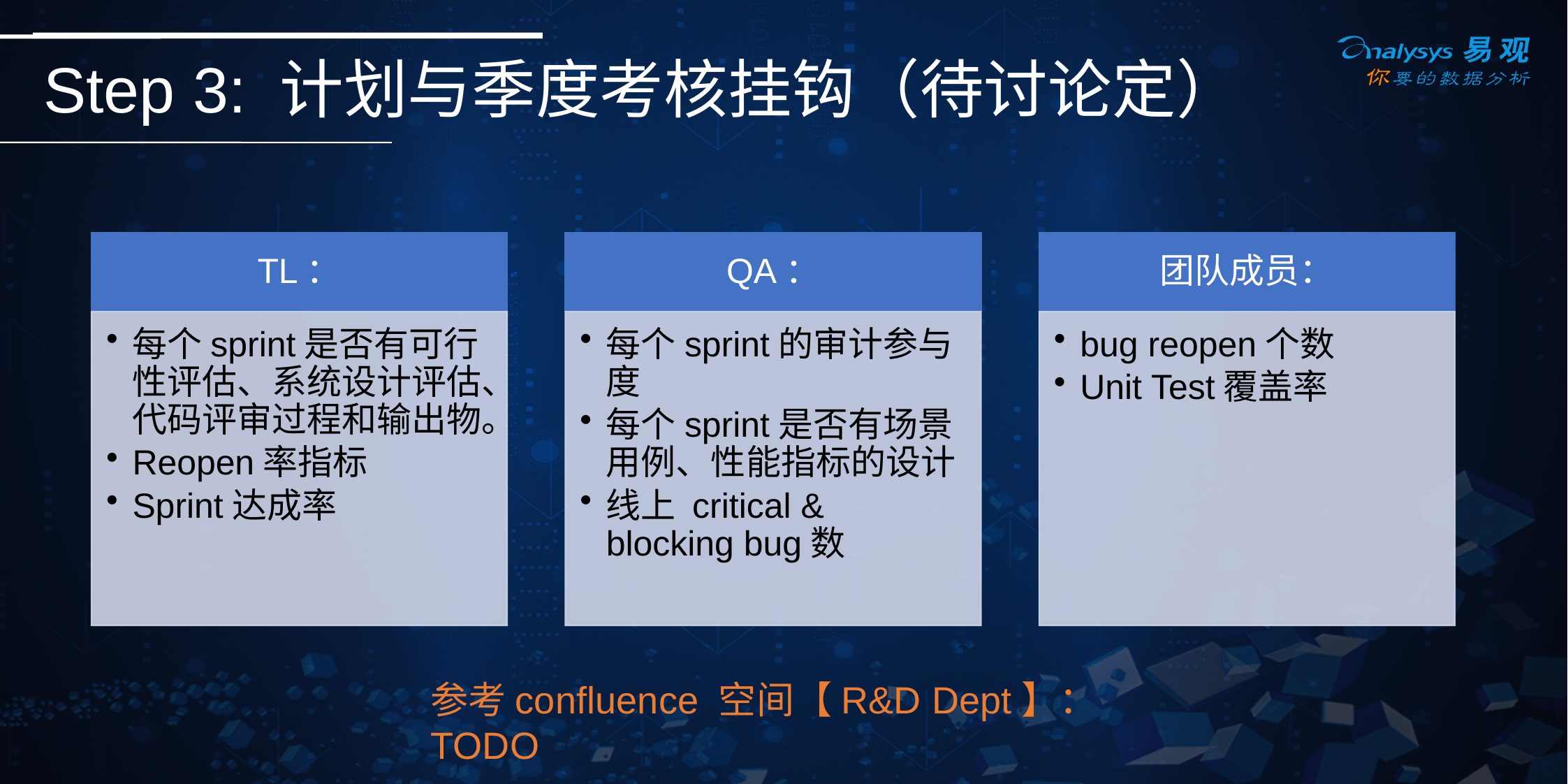

# Step 3: 计划与季度考核挂钩（待讨论定）
TL：
每个sprint是否有可行性评估、系统设计评估、代码评审过程和输出物。
Reopen率指标
Sprint达成率
QA：
每个sprint的审计参与度
每个sprint是否有场景用例、性能指标的设计
线上 critical & blocking bug数
团队成员：
bug reopen个数
Unit Test覆盖率

参考confluence 空间【R&D Dept】：TODO